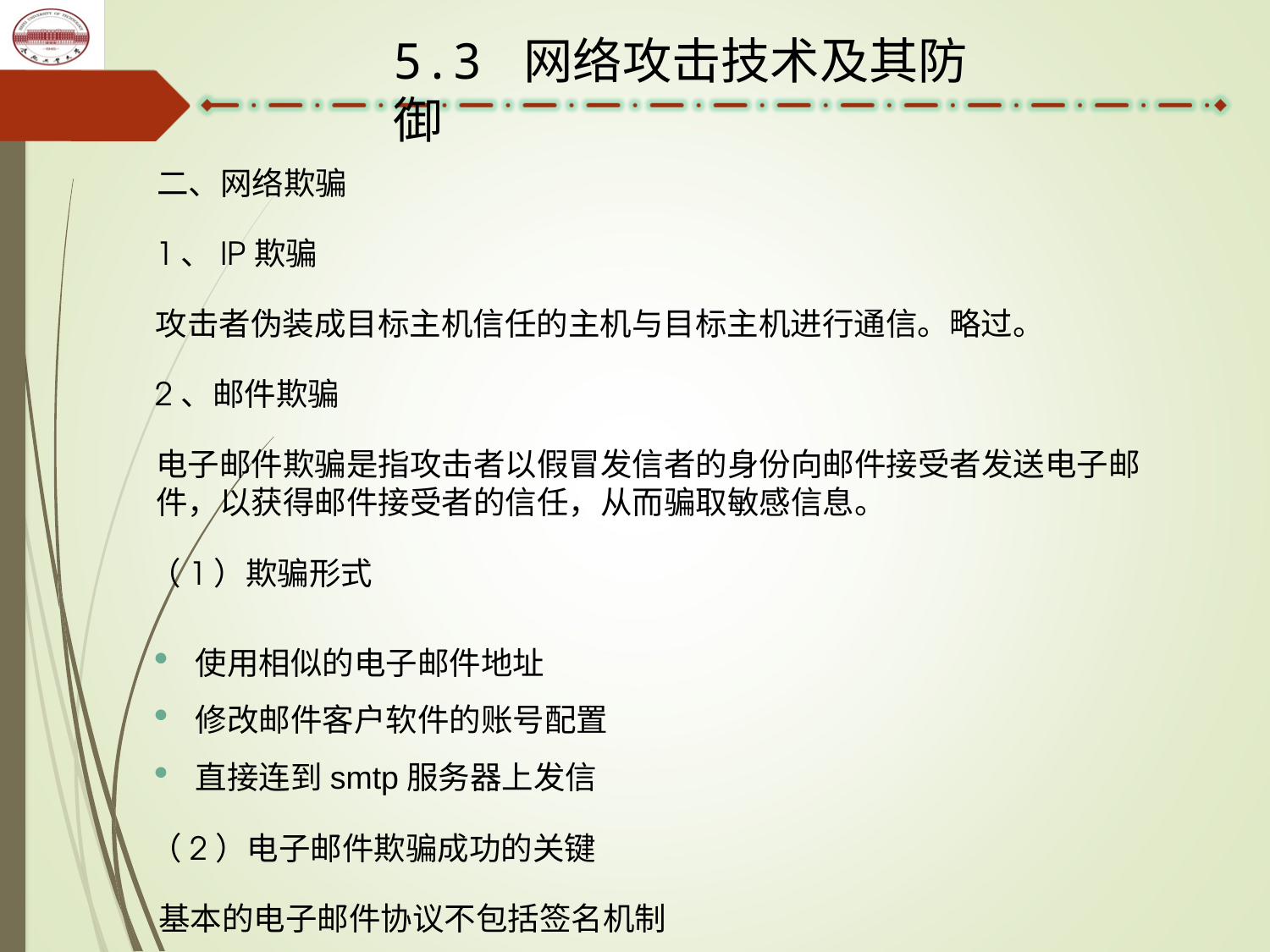

5.3 网络攻击技术及其防御
二、网络欺骗
1、IP欺骗
攻击者伪装成目标主机信任的主机与目标主机进行通信。略过。
2、邮件欺骗
电子邮件欺骗是指攻击者以假冒发信者的身份向邮件接受者发送电子邮件，以获得邮件接受者的信任，从而骗取敏感信息。
（1）欺骗形式
使用相似的电子邮件地址
修改邮件客户软件的账号配置
直接连到smtp服务器上发信
（2）电子邮件欺骗成功的关键
基本的电子邮件协议不包括签名机制